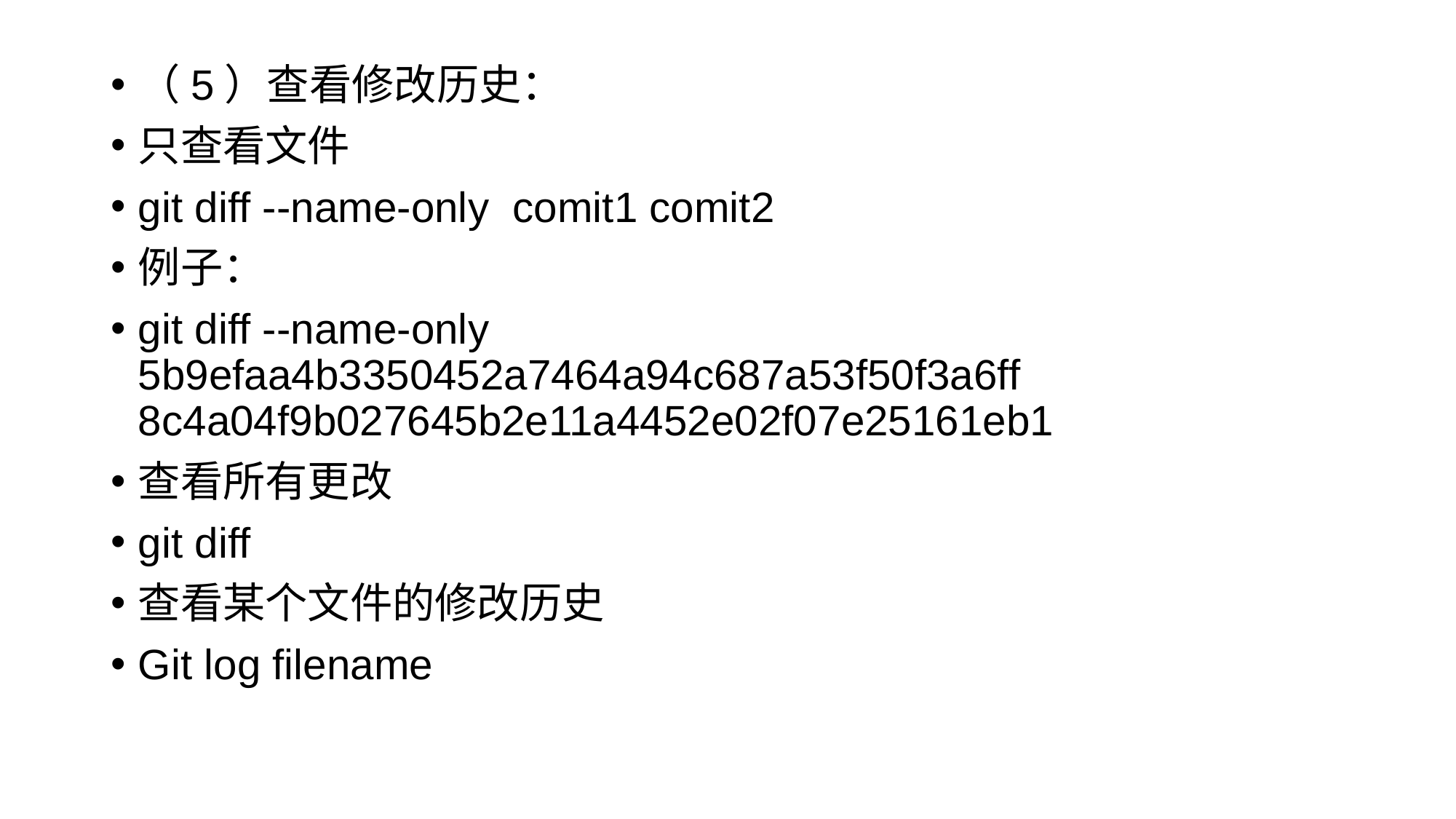

（5）查看修改历史：
只查看文件
git diff --name-only  comit1 comit2
例子：
git diff --name-only  5b9efaa4b3350452a7464a94c687a53f50f3a6ff 8c4a04f9b027645b2e11a4452e02f07e25161eb1
查看所有更改
git diff
查看某个文件的修改历史
Git log filename